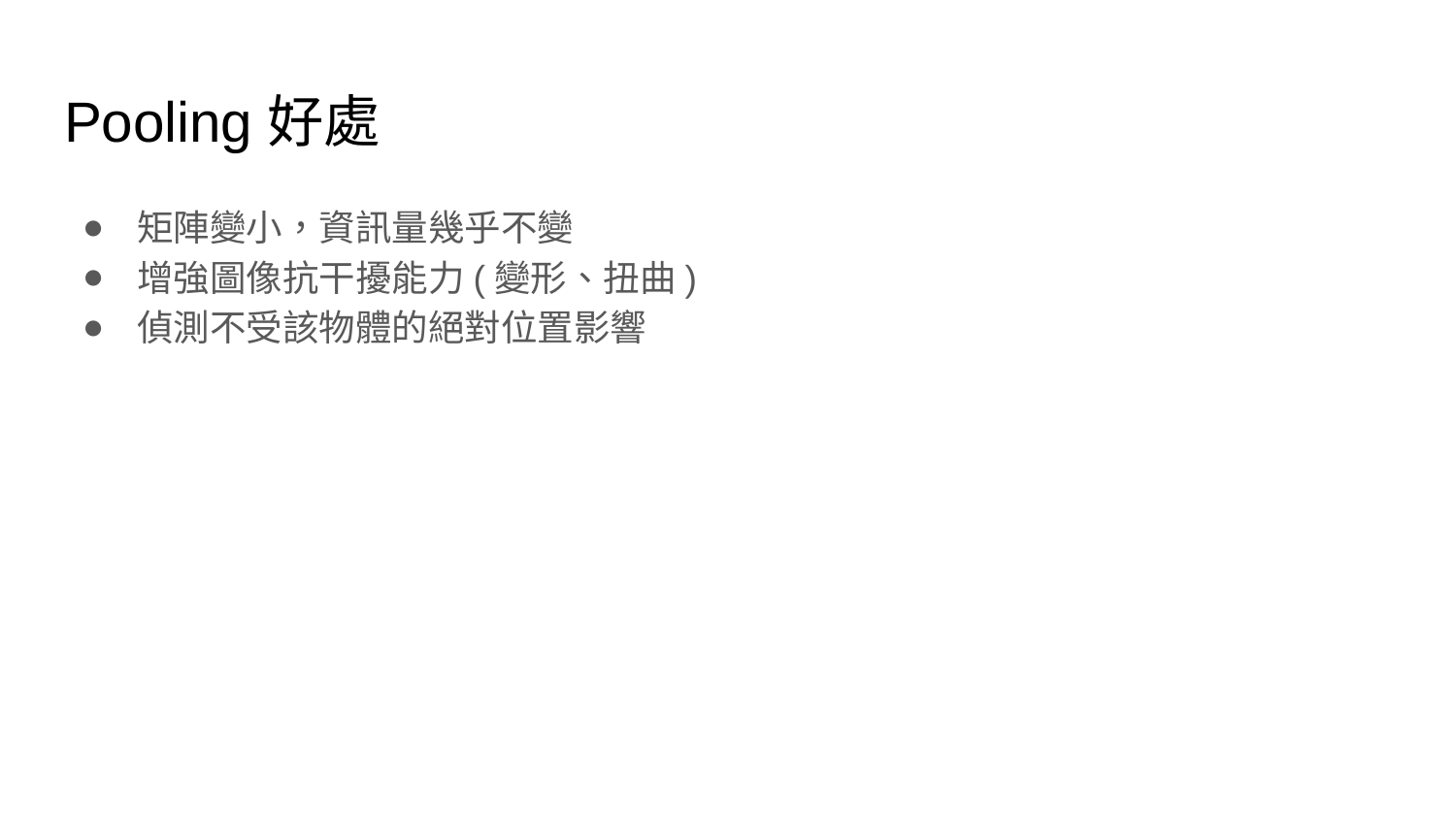

# Pooling好處
矩陣變小，資訊量幾乎不變
增強圖像抗干擾能力(變形、扭曲)
偵測不受該物體的絕對位置影響